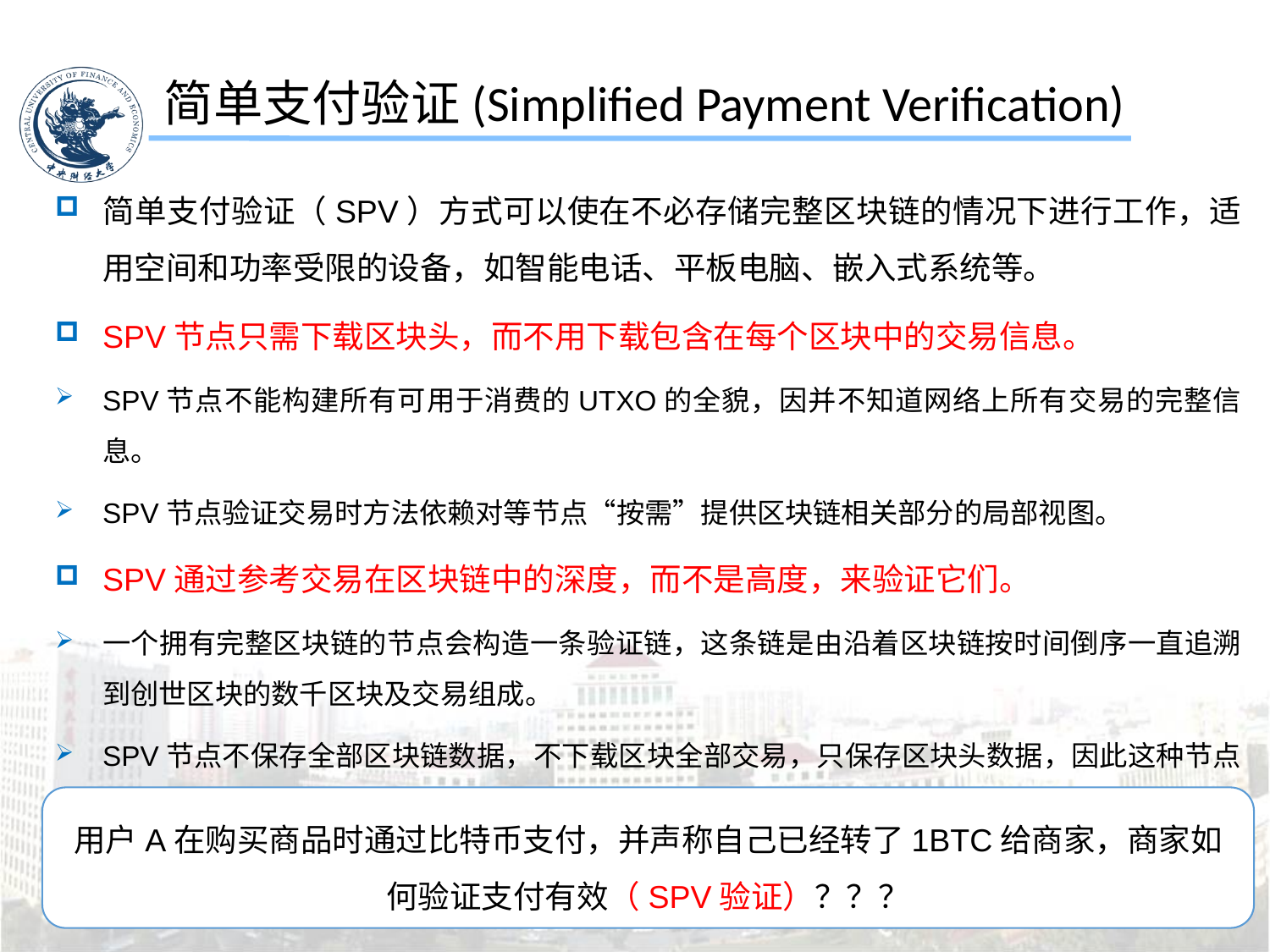

简单支付验证(Simplified Payment Verification)
简单支付验证（SPV）方式可以使在不必存储完整区块链的情况下进行工作，适用空间和功率受限的设备，如智能电话、平板电脑、嵌入式系统等。
SPV节点只需下载区块头，而不用下载包含在每个区块中的交易信息。
SPV节点不能构建所有可用于消费的UTXO的全貌，因并不知道网络上所有交易的完整信息。
SPV节点验证交易时方法依赖对等节点“按需”提供区块链相关部分的局部视图。
SPV通过参考交易在区块链中的深度，而不是高度，来验证它们。
一个拥有完整区块链的节点会构造一条验证链，这条链是由沿着区块链按时间倒序一直追溯到创世区块的数千区块及交易组成。
SPV节点不保存全部区块链数据，不下载区块全部交易，只保存区块头数据，因此这种节点不能验证全部交易，只能用于验证支付（确认支付是在区块链中，以及确认多少次）。
用户A在购买商品时通过比特币支付，并声称自己已经转了1BTC给商家，商家如何验证支付有效（SPV验证）？？？